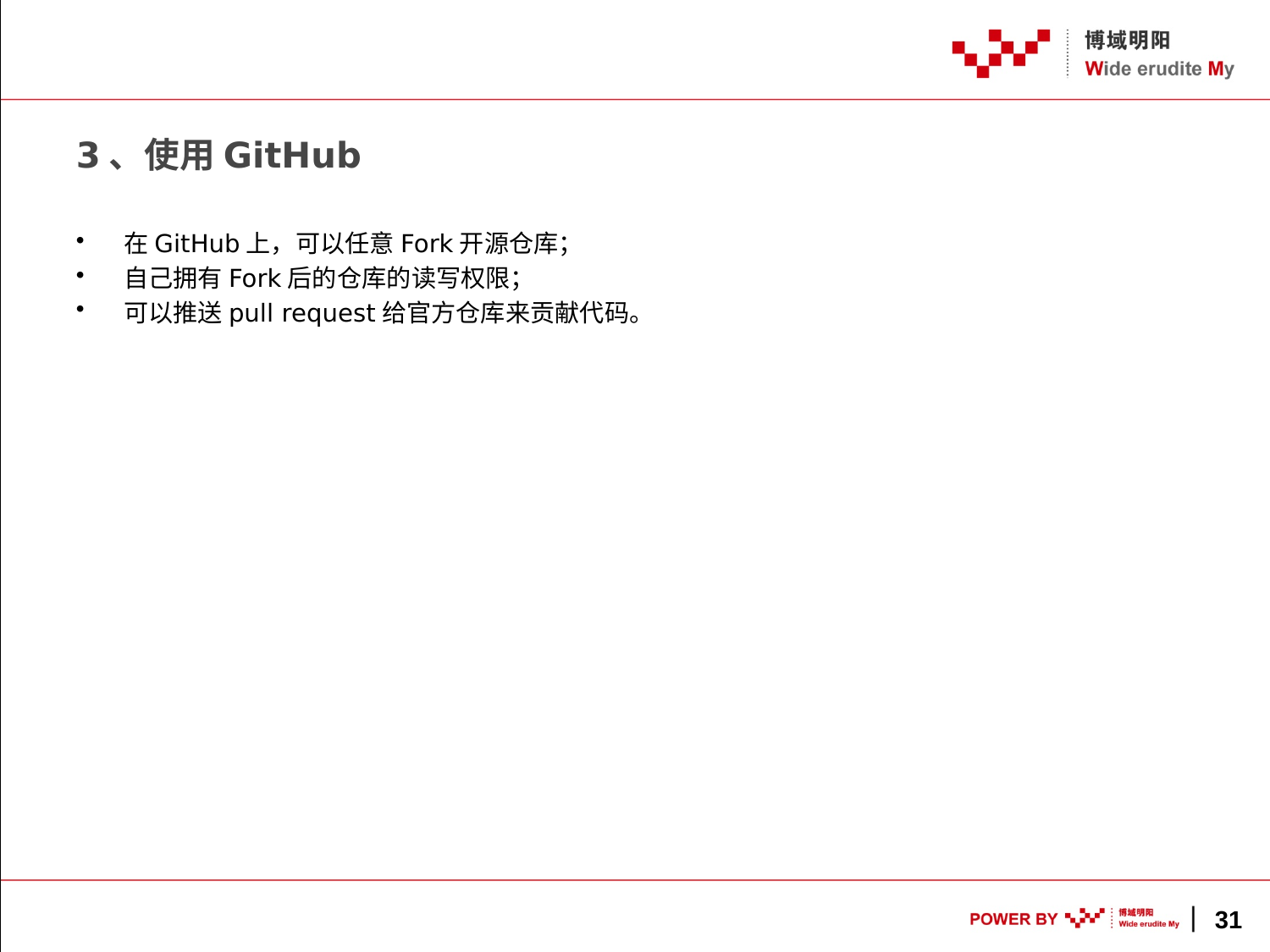

# 3、使用GitHub
在GitHub上，可以任意Fork开源仓库；
自己拥有Fork后的仓库的读写权限；
可以推送pull request给官方仓库来贡献代码。

31